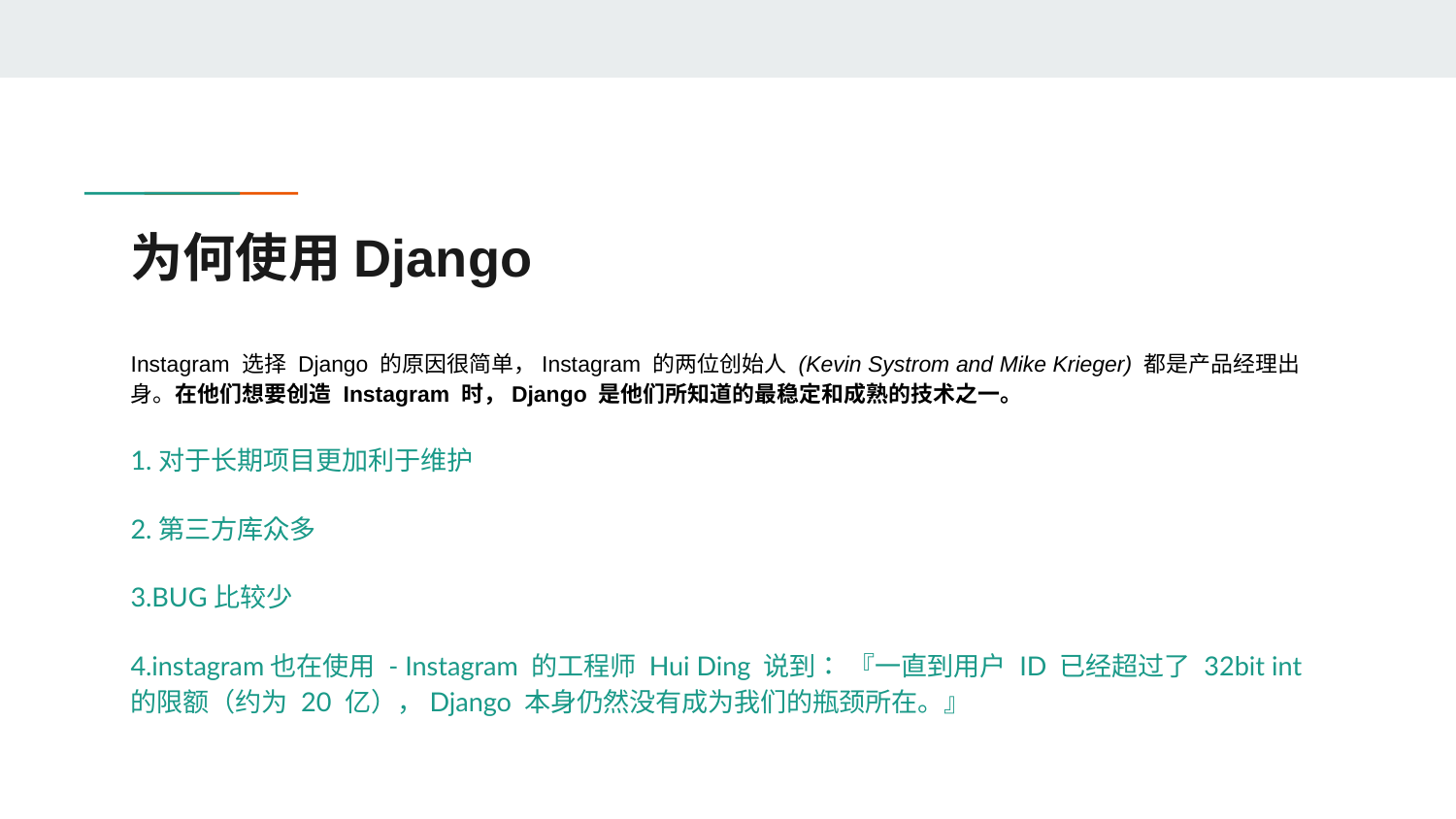

# 为何使用Django
Instagram 选择 Django 的原因很简单，Instagram 的两位创始人 (Kevin Systrom and Mike Krieger) 都是产品经理出身。在他们想要创造 Instagram 时，Django 是他们所知道的最稳定和成熟的技术之一。
1.对于长期项目更加利于维护
2.第三方库众多
3.BUG比较少
4.instagram也在使用 - Instagram 的工程师 Hui Ding 说到： 『一直到用户 ID 已经超过了 32bit int 的限额（约为 20 亿），Django 本身仍然没有成为我们的瓶颈所在。』